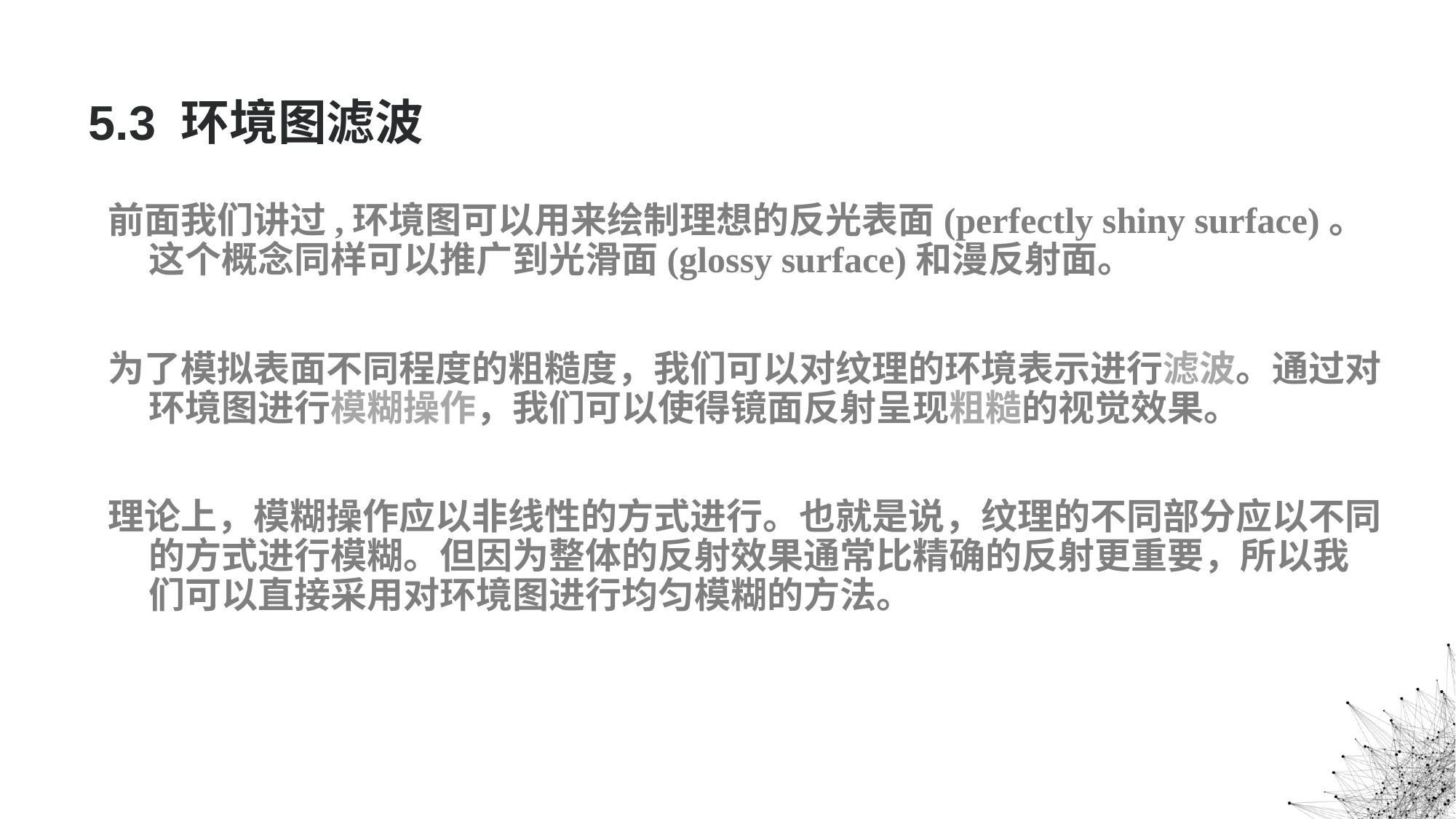

# 5.3 环境图滤波
前面我们讲过,环境图可以用来绘制理想的反光表面(perfectly shiny surface)。这个概念同样可以推广到光滑面(glossy surface)和漫反射面。

为了模拟表面不同程度的粗糙度，我们可以对纹理的环境表示进行滤波。通过对环境图进行模糊操作，我们可以使得镜面反射呈现粗糙的视觉效果。

理论上，模糊操作应以非线性的方式进行。也就是说，纹理的不同部分应以不同的方式进行模糊。但因为整体的反射效果通常比精确的反射更重要，所以我们可以直接采用对环境图进行均匀模糊的方法。